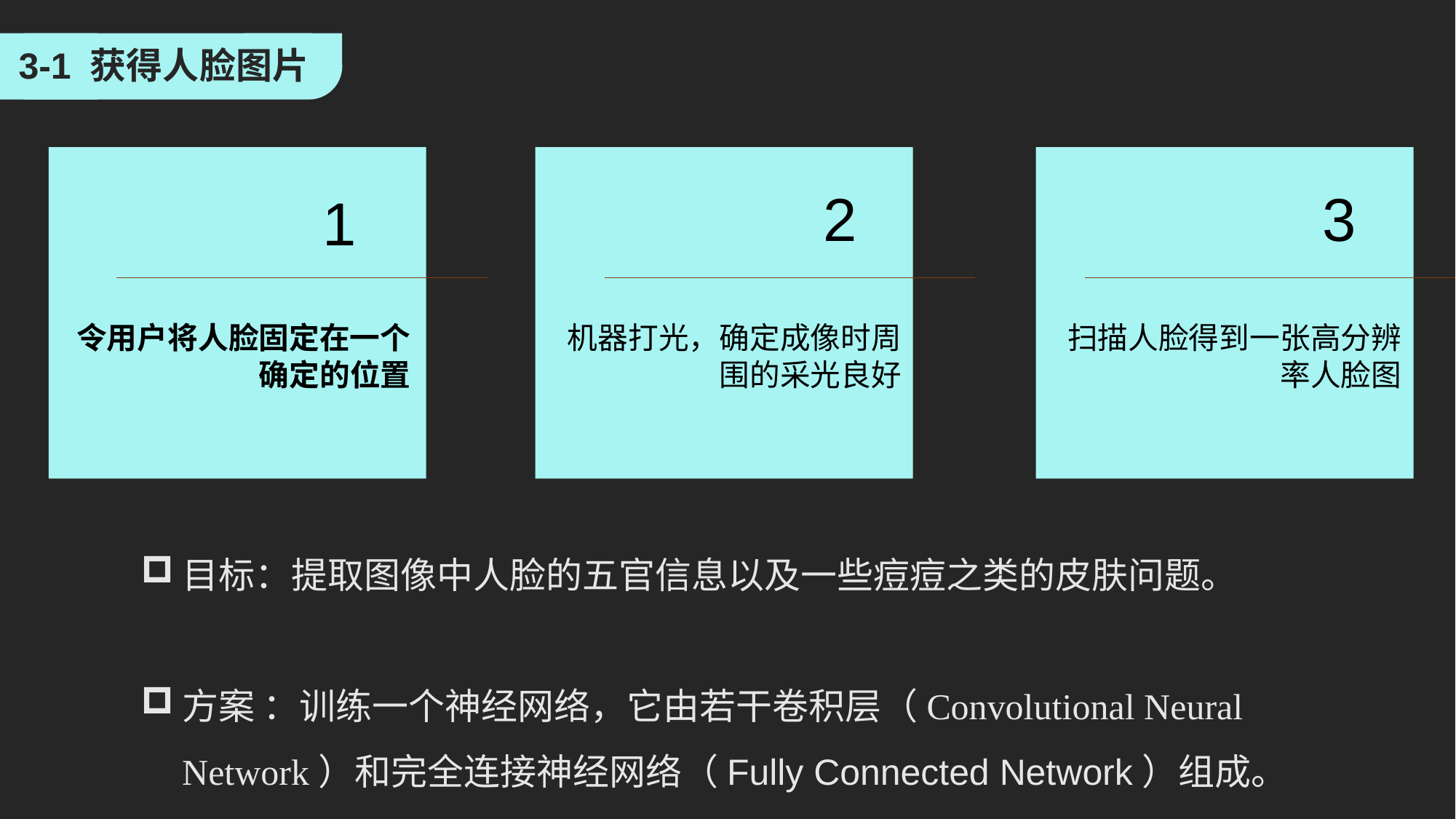

3-1 获得人脸图片

1
2
3
令用户将人脸固定在一个确定的位置
机器打光，确定成像时周围的采光良好
扫描人脸得到一张高分辨率人脸图
目标：提取图像中人脸的五官信息以及一些痘痘之类的皮肤问题。

方案 ：训练一个神经网络，它由若干卷积层（Convolutional Neural Network）和完全连接神经网络（Fully Connected Network）组成。